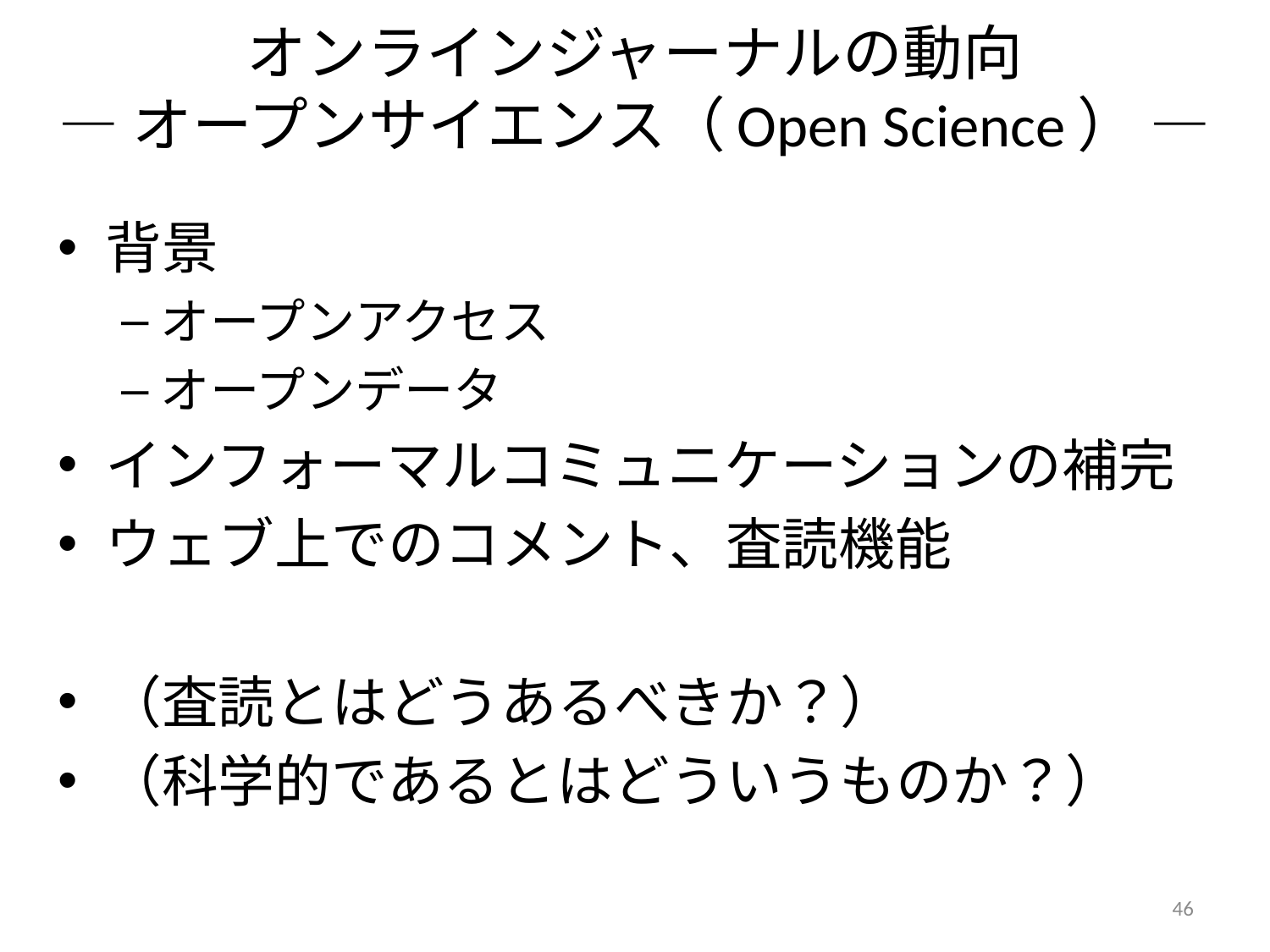

# オンラインジャーナルの動向 ― オープンサイエンス（Open Science） ―
背景
オープンアクセス
オープンデータ
インフォーマルコミュニケーションの補完
ウェブ上でのコメント、査読機能

（査読とはどうあるべきか？）
（科学的であるとはどういうものか？）
46